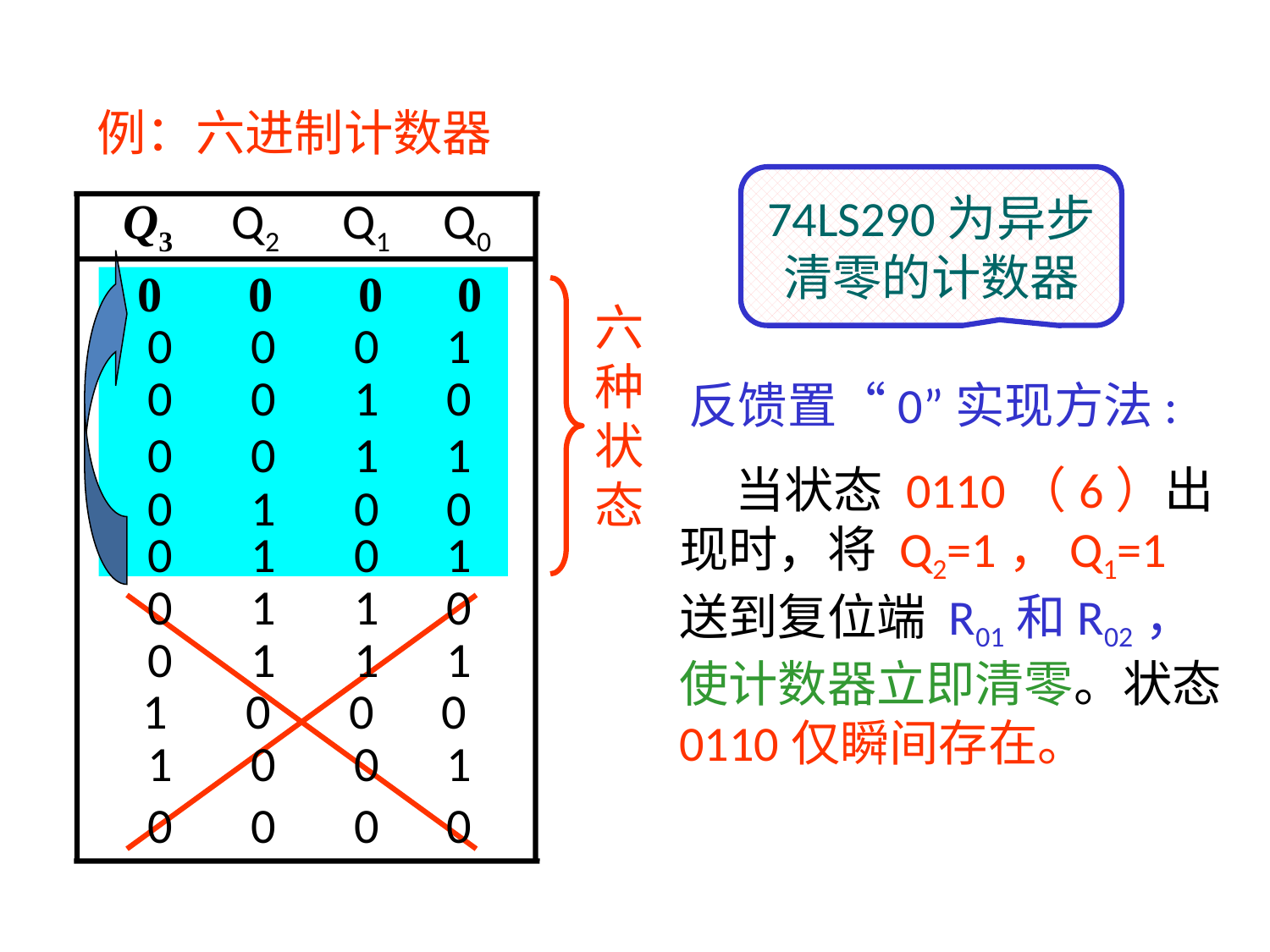

例：六进制计数器
74LS290为异步
清零的计数器
Q3
Q2
Q1
Q0

0       0       0      0
0       0       0      1
0       0       1      0
0       0       1      1
0       1       0      0
0       1       0      1
0       1       1      0
0       1       1      1
1       0       0      0
1       0       0      1
0       0       0      0

六种状态
反馈置“0”实现方法:
    当状态 0110（6）出现时，将 Q2=1，Q1=1 送到复位端 R01和R02，使计数器立即清零。状态 0110仅瞬间存在。